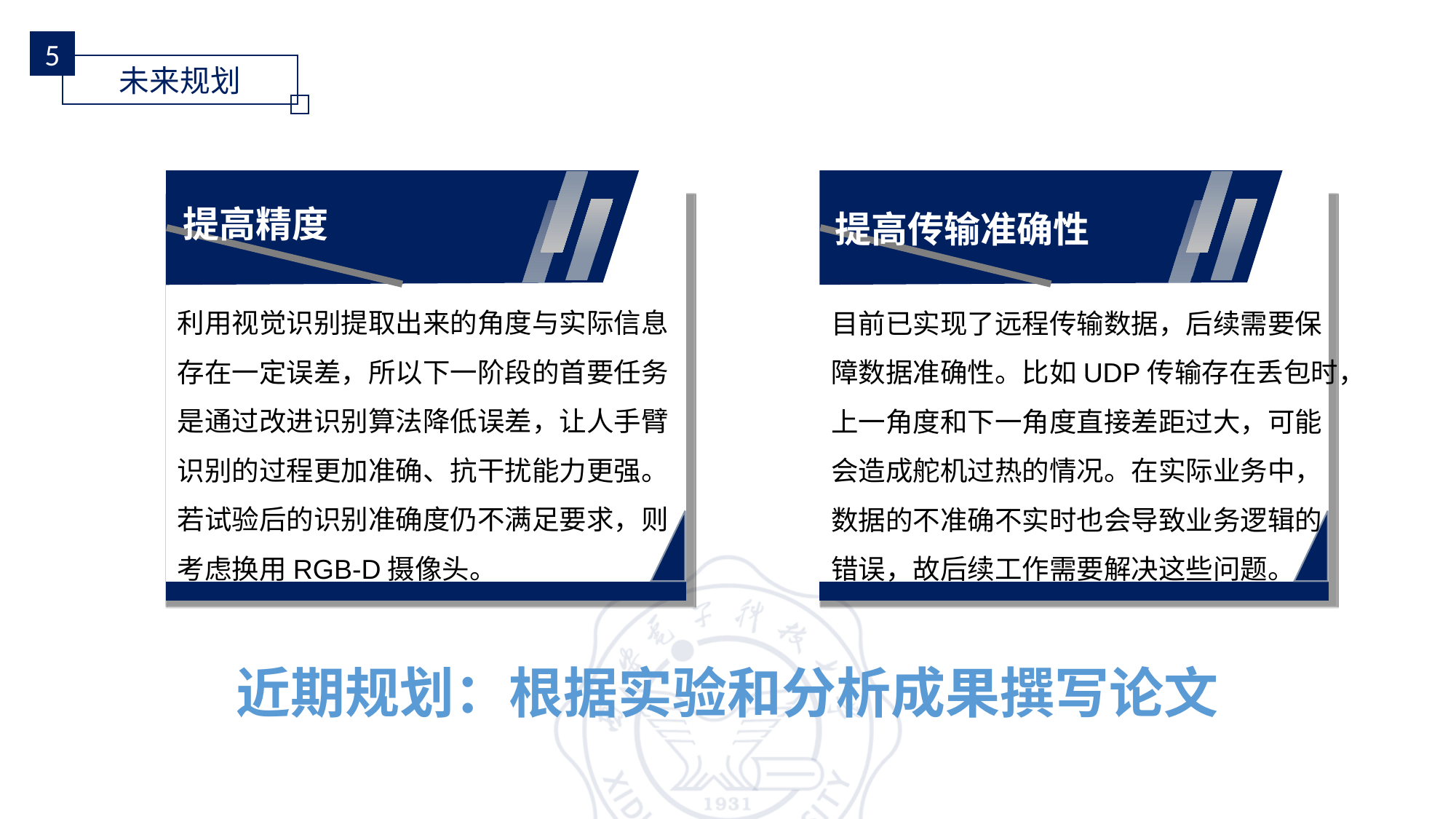

5
未来规划

提高精度
提高传输准确性
利用视觉识别提取出来的角度与实际信息存在一定误差，所以下一阶段的首要任务是通过改进识别算法降低误差，让人手臂识别的过程更加准确、抗干扰能力更强。若试验后的识别准确度仍不满足要求，则考虑换用RGB-D摄像头。
目前已实现了远程传输数据，后续需要保障数据准确性。比如UDP传输存在丢包时，上一角度和下一角度直接差距过大，可能会造成舵机过热的情况。在实际业务中，数据的不准确不实时也会导致业务逻辑的错误，故后续工作需要解决这些问题。
近期规划：根据实验和分析成果撰写论文